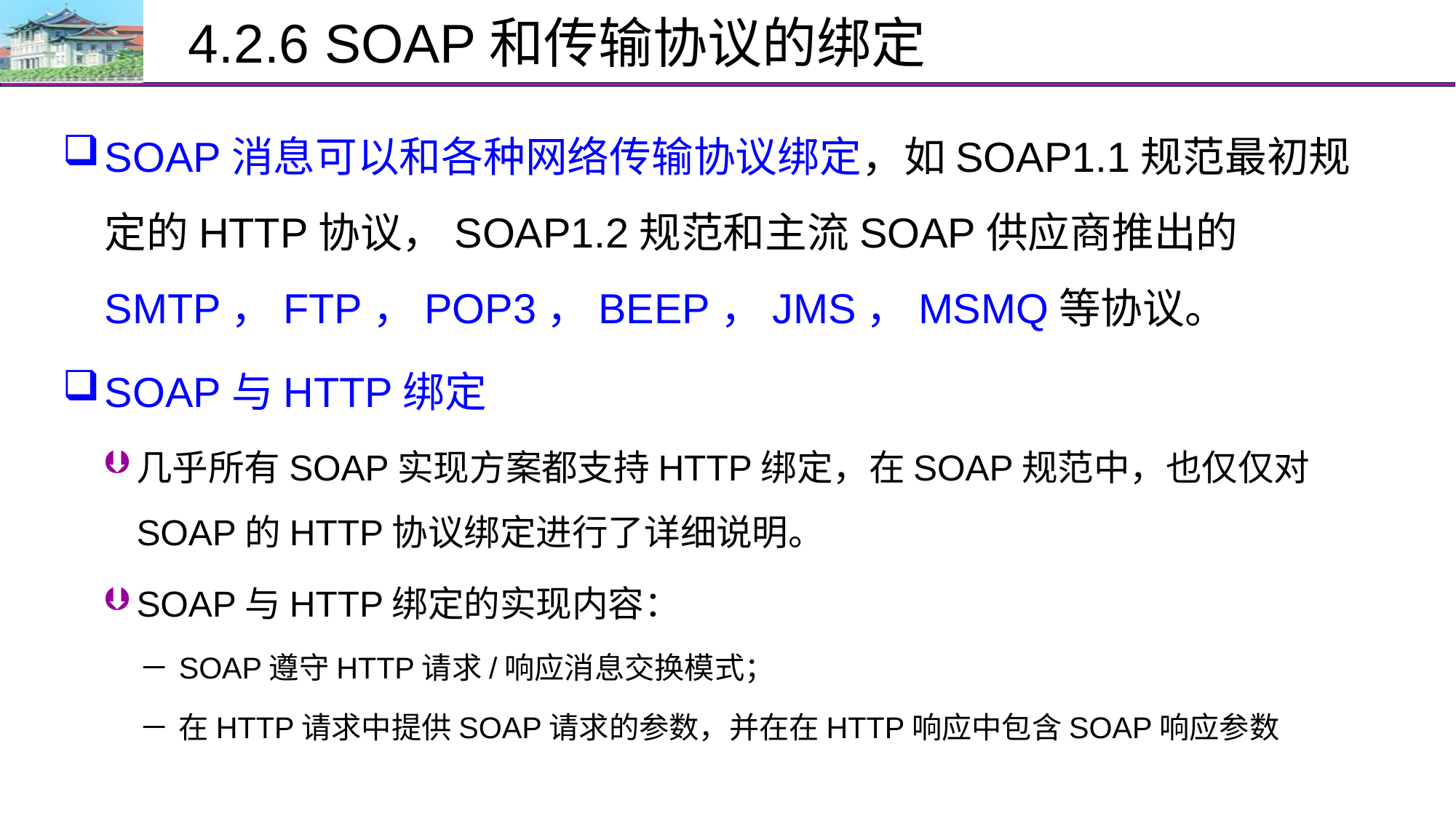

# 4.2.6 SOAP和传输协议的绑定
SOAP消息可以和各种网络传输协议绑定，如SOAP1.1规范最初规定的HTTP协议，SOAP1.2规范和主流SOAP供应商推出的SMTP，FTP，POP3，BEEP，JMS，MSMQ等协议。
SOAP与HTTP绑定
几乎所有SOAP实现方案都支持HTTP绑定，在SOAP规范中，也仅仅对SOAP的HTTP协议绑定进行了详细说明。
SOAP与HTTP绑定的实现内容：
SOAP遵守HTTP请求/响应消息交换模式；
在HTTP请求中提供SOAP请求的参数，并在在HTTP响应中包含SOAP响应参数